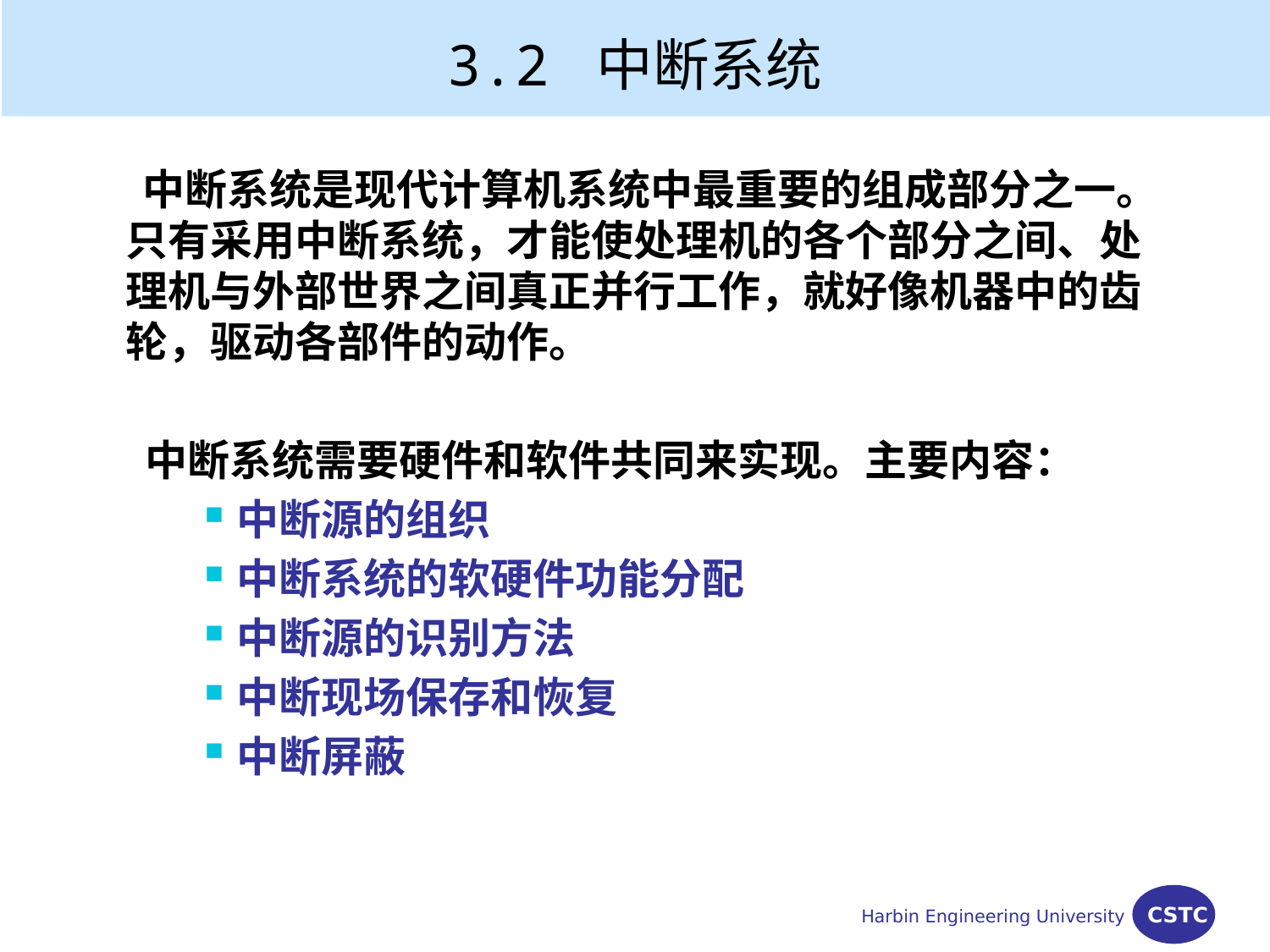

3.2 中断系统
       中断系统是现代计算机系统中最重要的组成部分之一。只有采用中断系统，才能使处理机的各个部分之间、处理机与外部世界之间真正并行工作，就好像机器中的齿轮，驱动各部件的动作。

      中断系统需要硬件和软件共同来实现。主要内容：
中断源的组织
中断系统的软硬件功能分配
中断源的识别方法
中断现场保存和恢复
中断屏蔽
Harbin Engineering University